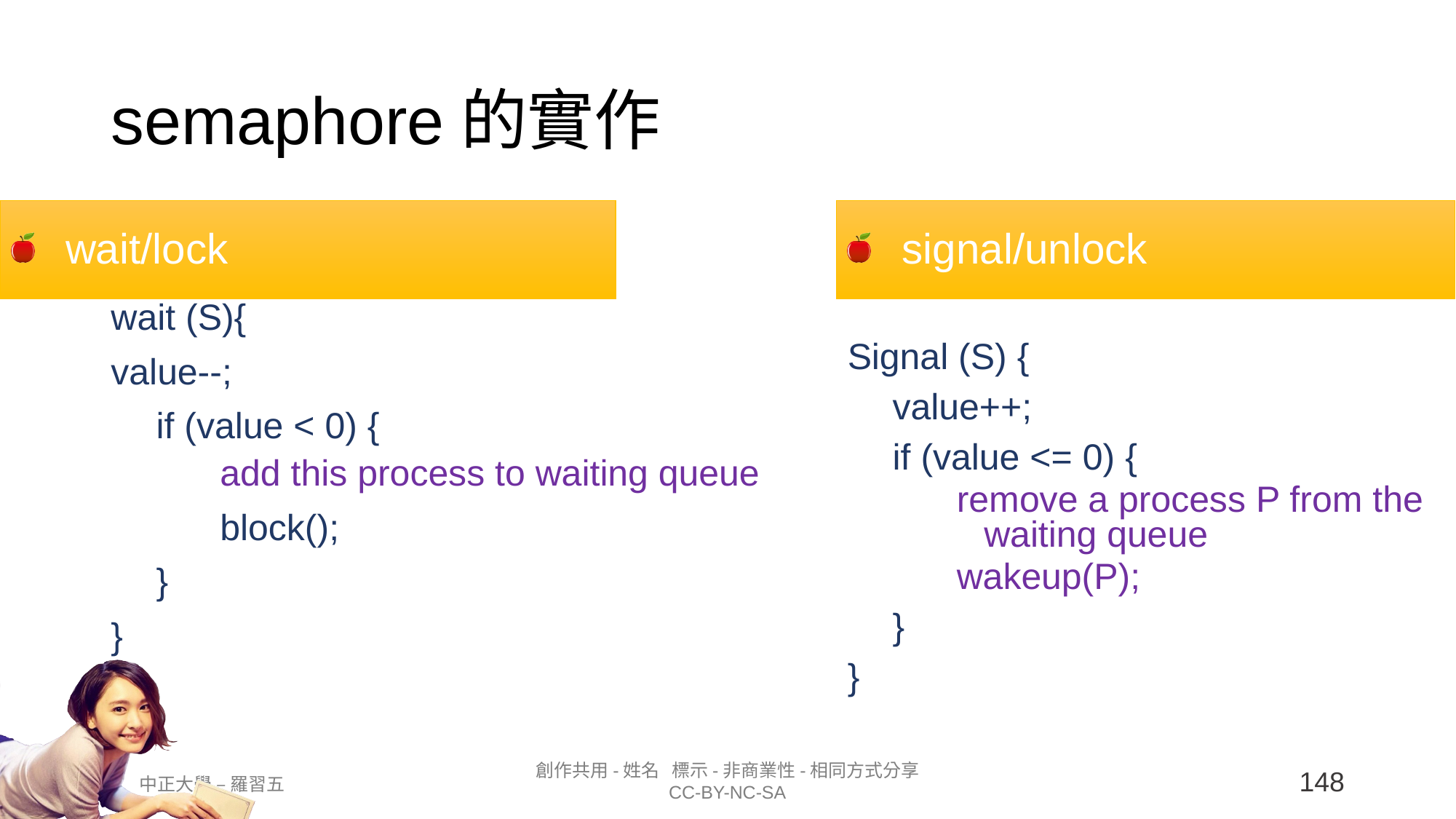

# semaphore的實作
wait/lock
signal/unlock
wait (S){
value--;
　if (value < 0) {
add this process to waiting queue
	block();
　}
}
Signal (S) {
　value++;
　if (value <= 0) {
remove a process P from the waiting queue
wakeup(P);
　}
}